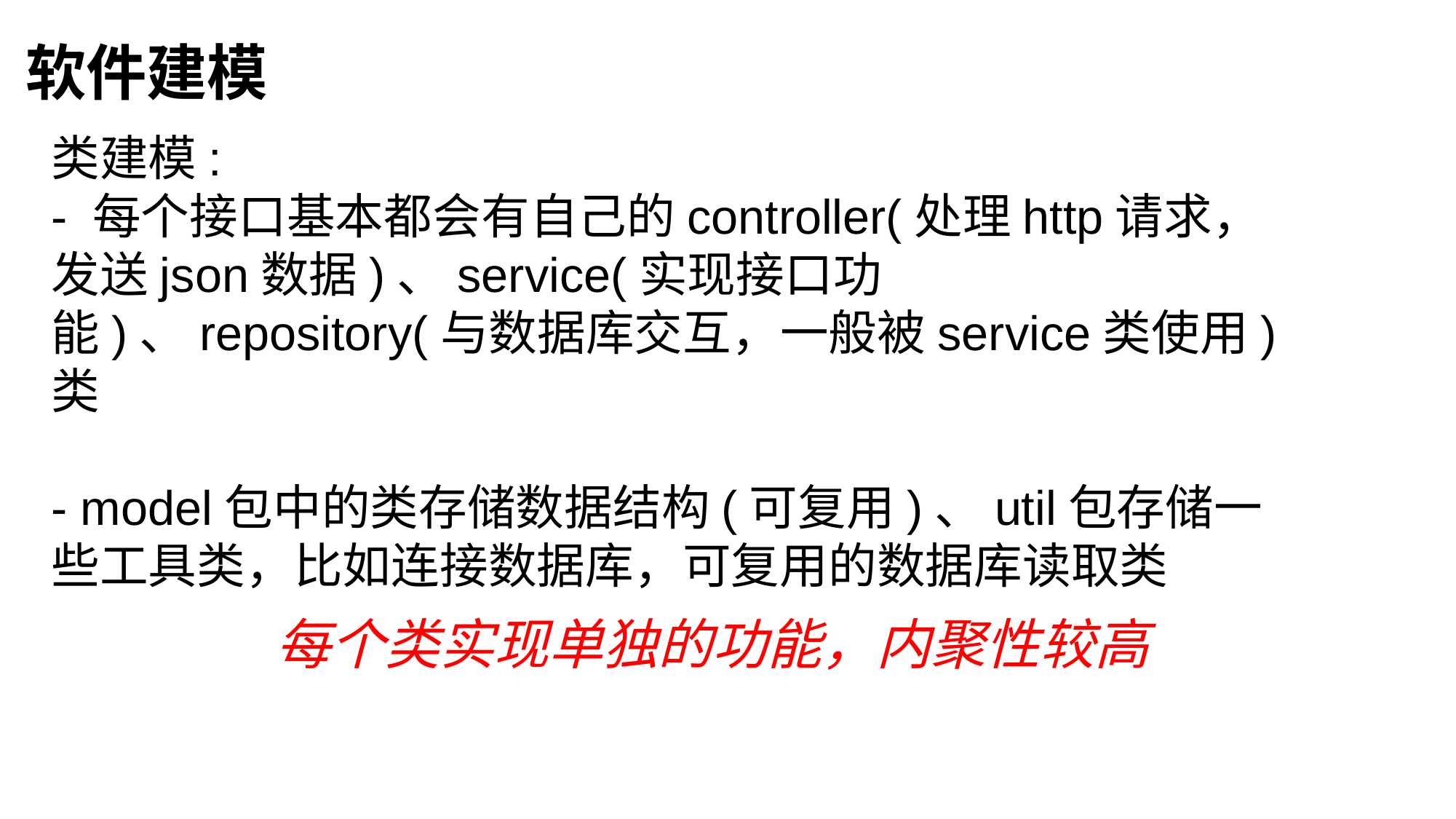

软件建模
类建模:
- 每个接口基本都会有自己的controller(处理http请求，发送json数据)、service(实现接口功能)、repository(与数据库交互，一般被service类使用)类

- model包中的类存储数据结构(可复用)、util包存储一些工具类，比如连接数据库，可复用的数据库读取类
每个类实现单独的功能，内聚性较高